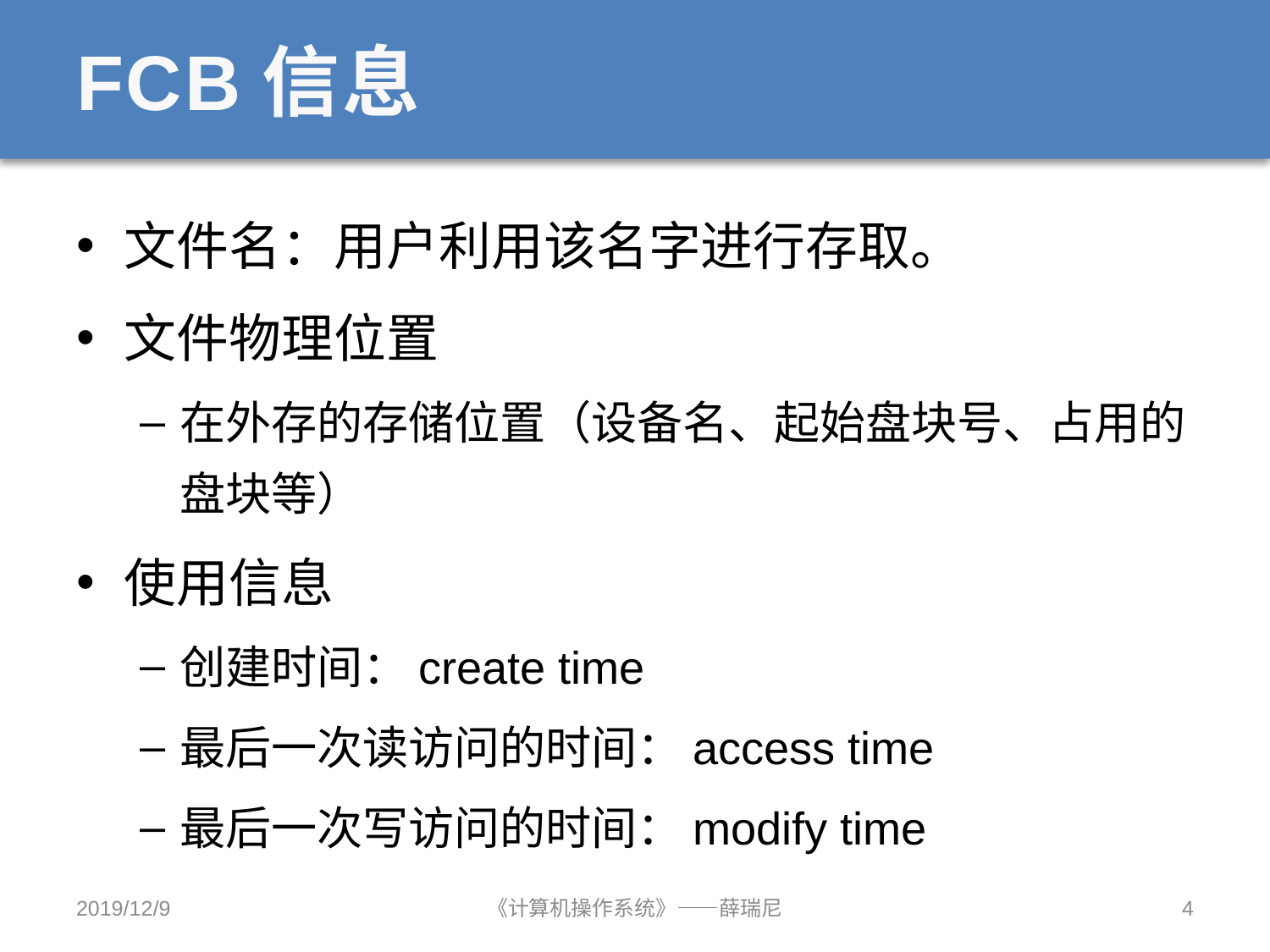

# FCB信息
文件名：用户利用该名字进行存取。
文件物理位置
在外存的存储位置（设备名、起始盘块号、占用的盘块等）
使用信息
创建时间：create time
最后一次读访问的时间：access time
最后一次写访问的时间：modify time
2019/12/9
《计算机操作系统》——薛瑞尼
4